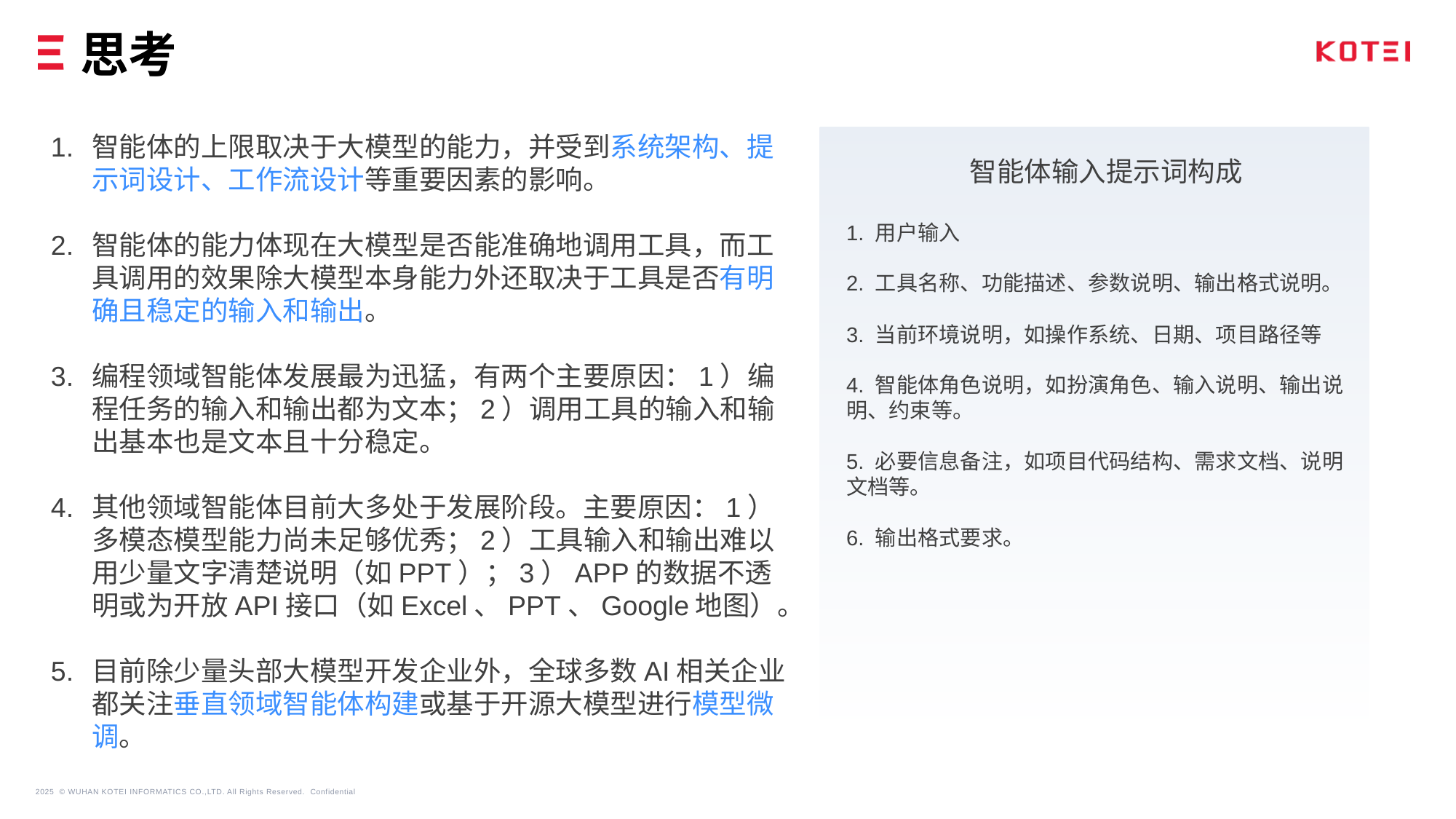

# 思考
智能体的上限取决于大模型的能力，并受到系统架构、提示词设计、工作流设计等重要因素的影响。

智能体的能力体现在大模型是否能准确地调用工具，而工具调用的效果除大模型本身能力外还取决于工具是否有明确且稳定的输入和输出。

编程领域智能体发展最为迅猛，有两个主要原因：1）编程任务的输入和输出都为文本；2）调用工具的输入和输出基本也是文本且十分稳定。

其他领域智能体目前大多处于发展阶段。主要原因：1）多模态模型能力尚未足够优秀；2）工具输入和输出难以用少量文字清楚说明（如PPT）；3）APP的数据不透明或为开放API接口（如Excel、PPT、Google地图）。

目前除少量头部大模型开发企业外，全球多数AI相关企业都关注垂直领域智能体构建或基于开源大模型进行模型微调。

智能体输入提示词构成
1. 用户输入

2. 工具名称、功能描述、参数说明、输出格式说明。

3. 当前环境说明，如操作系统、日期、项目路径等

4. 智能体角色说明，如扮演角色、输入说明、输出说明、约束等。

5. 必要信息备注，如项目代码结构、需求文档、说明文档等。

6. 输出格式要求。
8